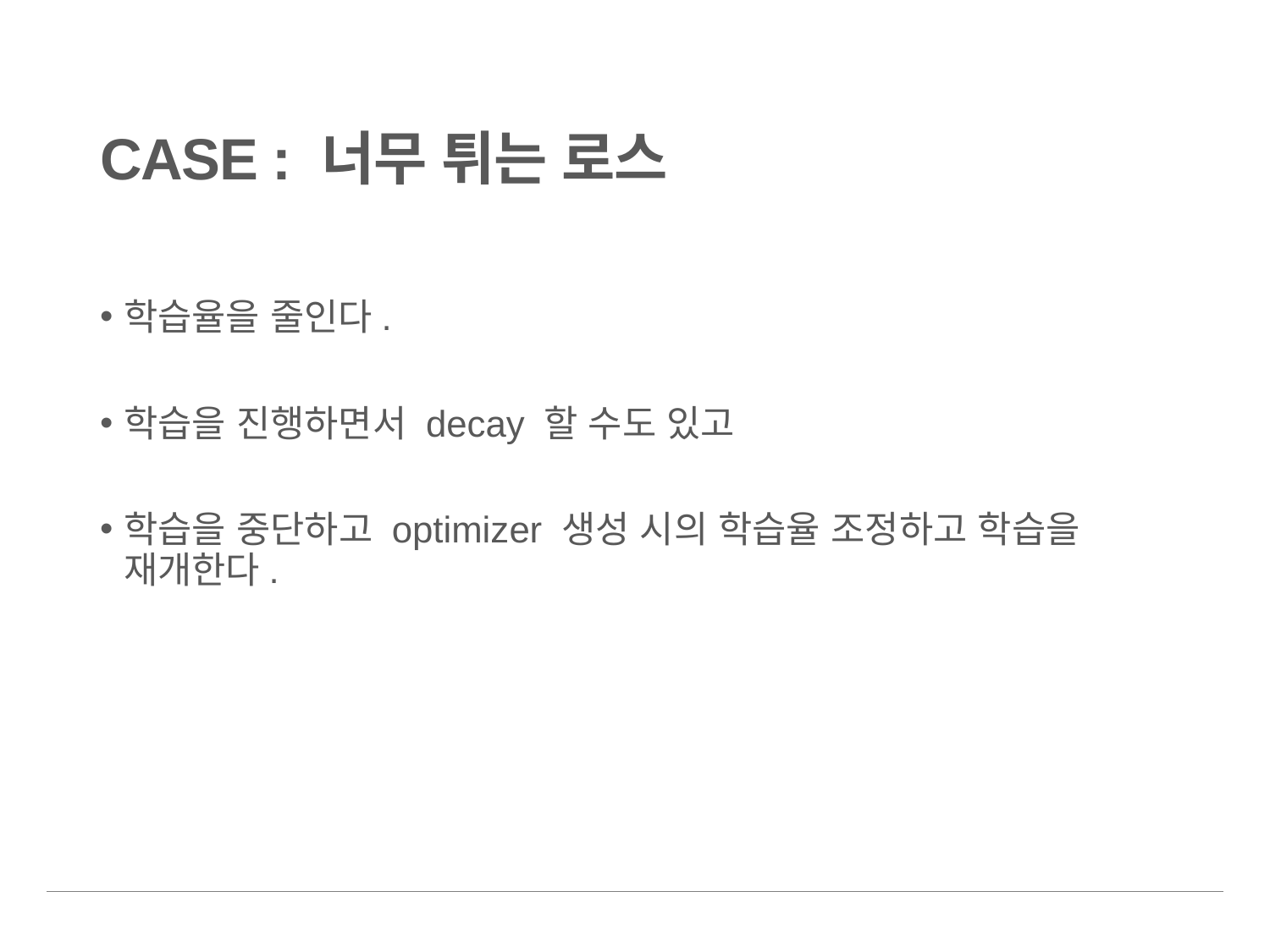

# CASE : 너무 튀는 로스
학습율을 줄인다.

학습을 진행하면서 decay 할 수도 있고

학습을 중단하고 optimizer 생성 시의 학습율 조정하고 학습을 재개한다.